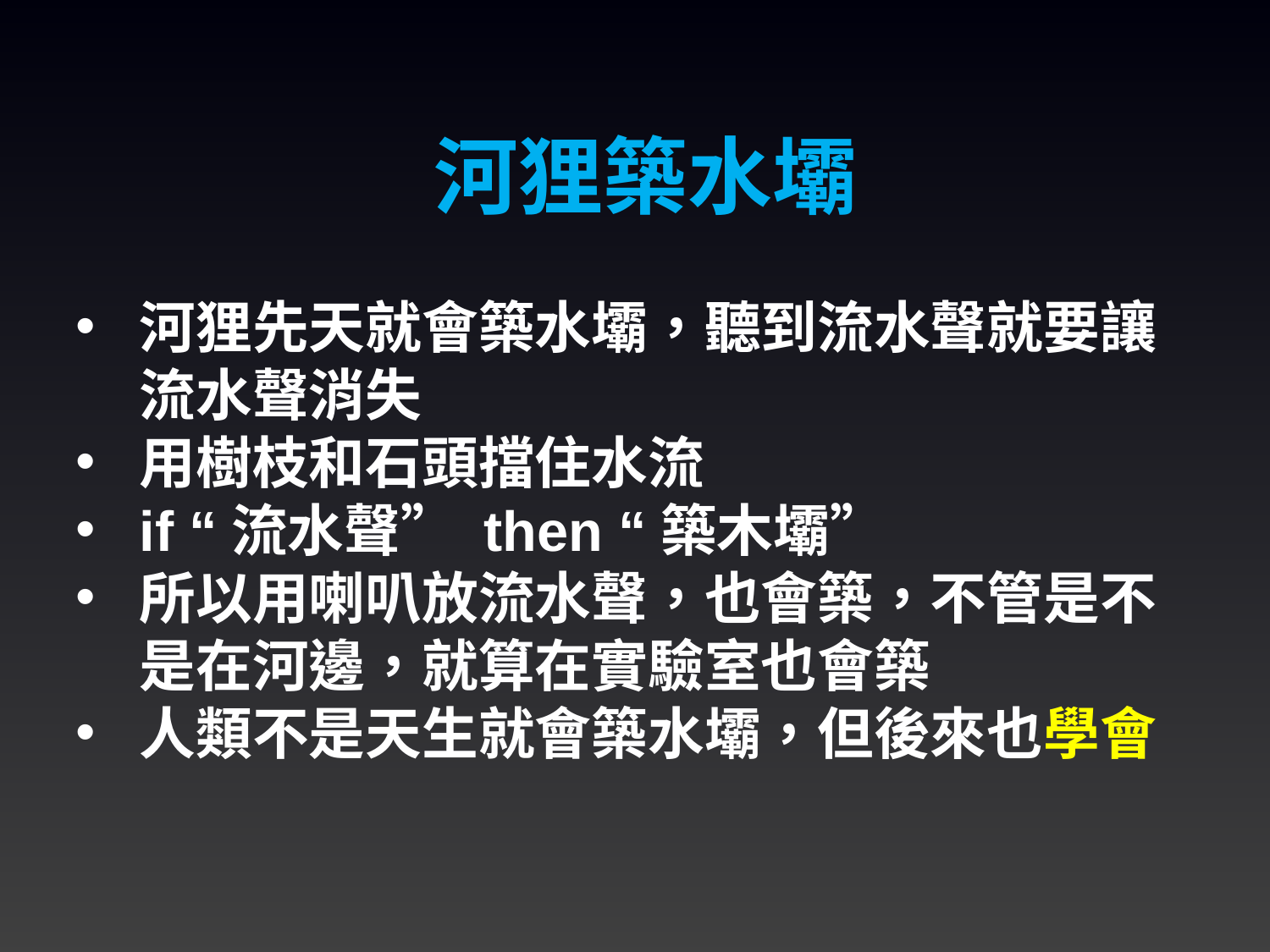

河狸築水壩
河狸先天就會築水壩，聽到流水聲就要讓流水聲消失
用樹枝和石頭擋住水流
if “流水聲” then “築木壩”
所以用喇叭放流水聲，也會築，不管是不是在河邊，就算在實驗室也會築
人類不是天生就會築水壩，但後來也學會